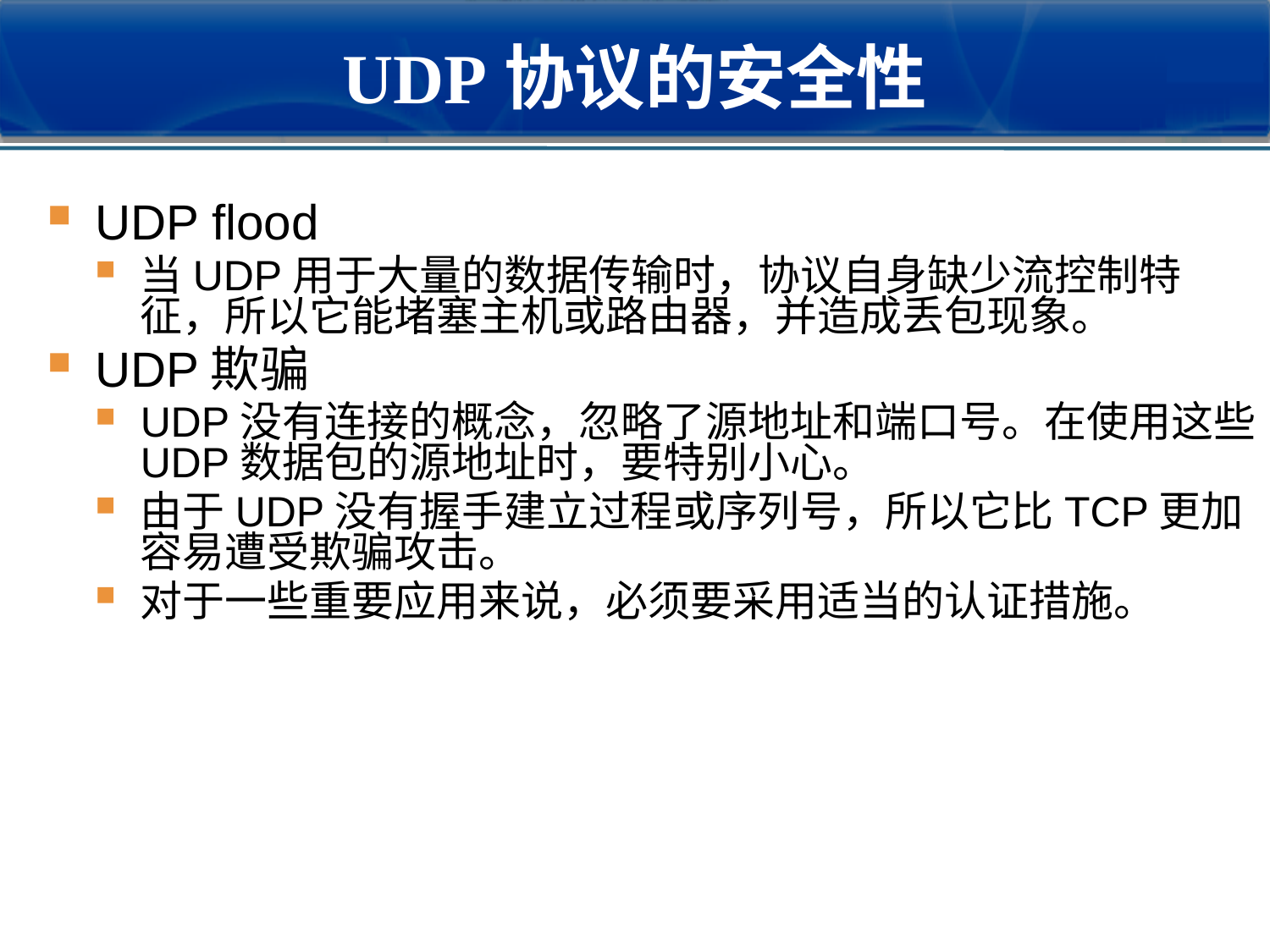

UDP协议的安全性
UDP flood
当UDP用于大量的数据传输时，协议自身缺少流控制特征，所以它能堵塞主机或路由器，并造成丢包现象。
UDP欺骗
UDP没有连接的概念，忽略了源地址和端口号。在使用这些UDP数据包的源地址时，要特别小心。
由于UDP没有握手建立过程或序列号，所以它比TCP更加容易遭受欺骗攻击。
对于一些重要应用来说，必须要采用适当的认证措施。